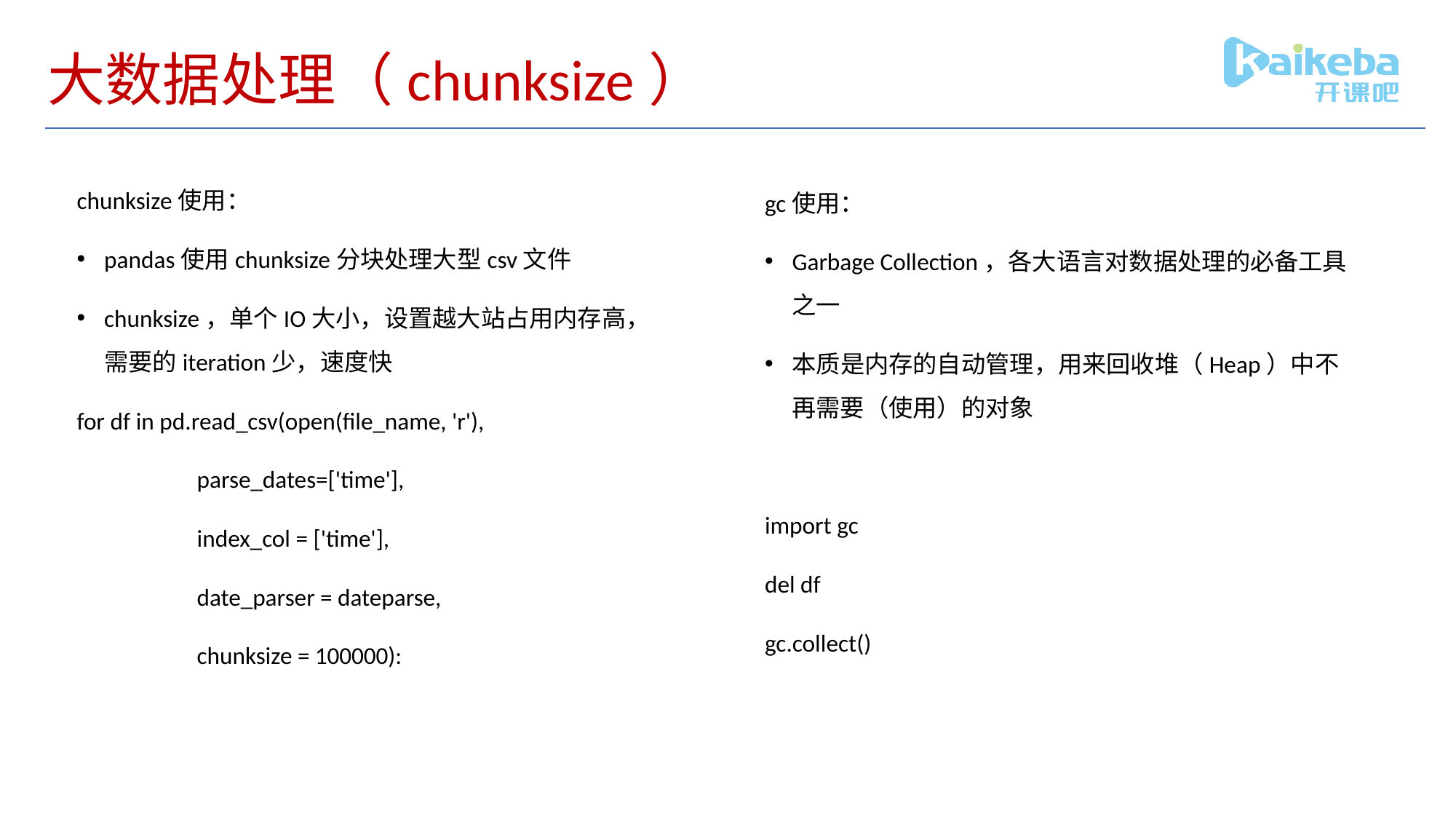

# 大数据处理（chunksize）
chunksize使用：
pandas使用chunksize分块处理大型csv文件
chunksize，单个IO大小，设置越大站占用内存高，需要的iteration少，速度快
for df in pd.read_csv(open(file_name, 'r'),
                      parse_dates=['time'],
                      index_col = ['time'],
                      date_parser = dateparse,
                      chunksize = 100000):
gc使用：
Garbage Collection，各大语言对数据处理的必备工具之一
本质是内存的自动管理，用来回收堆（Heap）中不再需要（使用）的对象

import gc
del df
gc.collect()